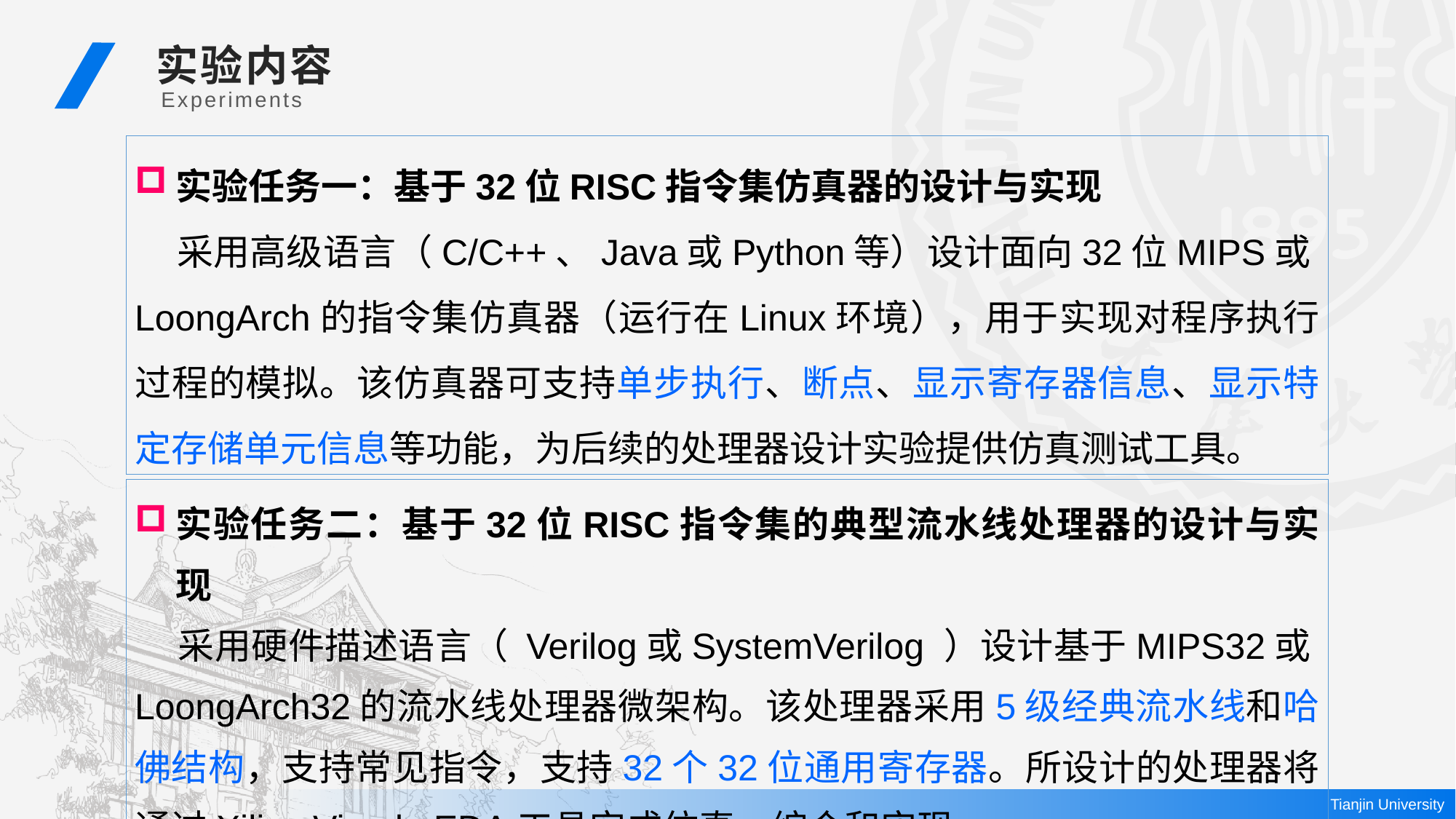

实验内容
   Experiments
实验任务一：基于32位RISC指令集仿真器的设计与实现
    采用高级语言（C/C++、Java或Python等）设计面向32位MIPS或LoongArch的指令集仿真器（运行在Linux环境），用于实现对程序执行过程的模拟。该仿真器可支持单步执行、断点、显示寄存器信息、显示特定存储单元信息等功能，为后续的处理器设计实验提供仿真测试工具。
实验任务二：基于32位RISC指令集的典型流水线处理器的设计与实现
    采用硬件描述语言（ Verilog或SystemVerilog ）设计基于MIPS32或LoongArch32的流水线处理器微架构。该处理器采用5级经典流水线和哈佛结构，支持常见指令，支持32个32位通用寄存器。所设计的处理器将通过Xilinx Vivado EDA工具完成仿真、综合和实现。